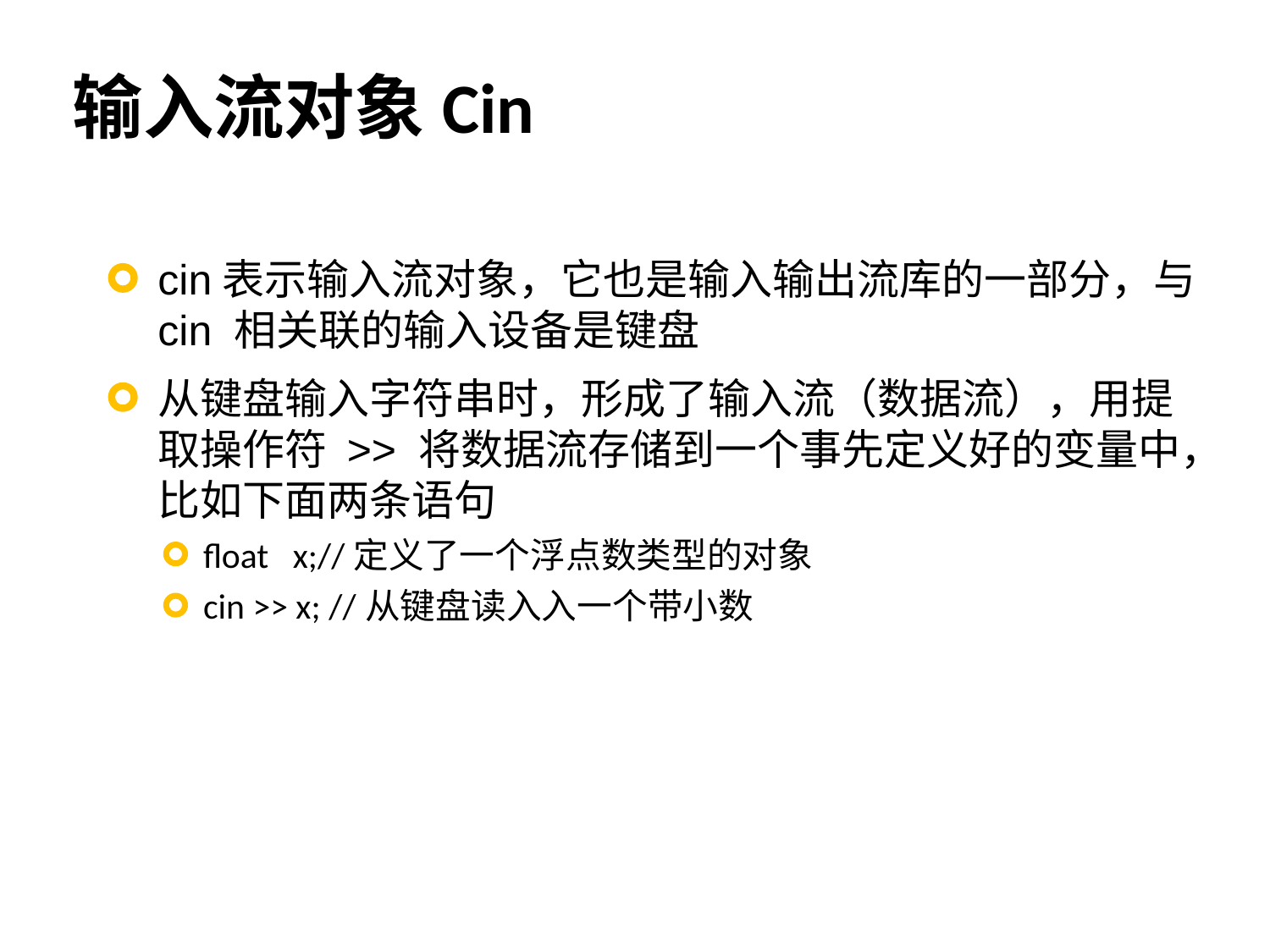

# 输入流对象Cin
cin表示输入流对象，它也是输入输出流库的一部分，与 cin 相关联的输入设备是键盘
从键盘输入字符串时，形成了输入流（数据流），用提取操作符 >> 将数据流存储到一个事先定义好的变量中，比如下面两条语句
float   x;//定义了一个浮点数类型的对象
cin >> x; //从键盘读入入一个带小数